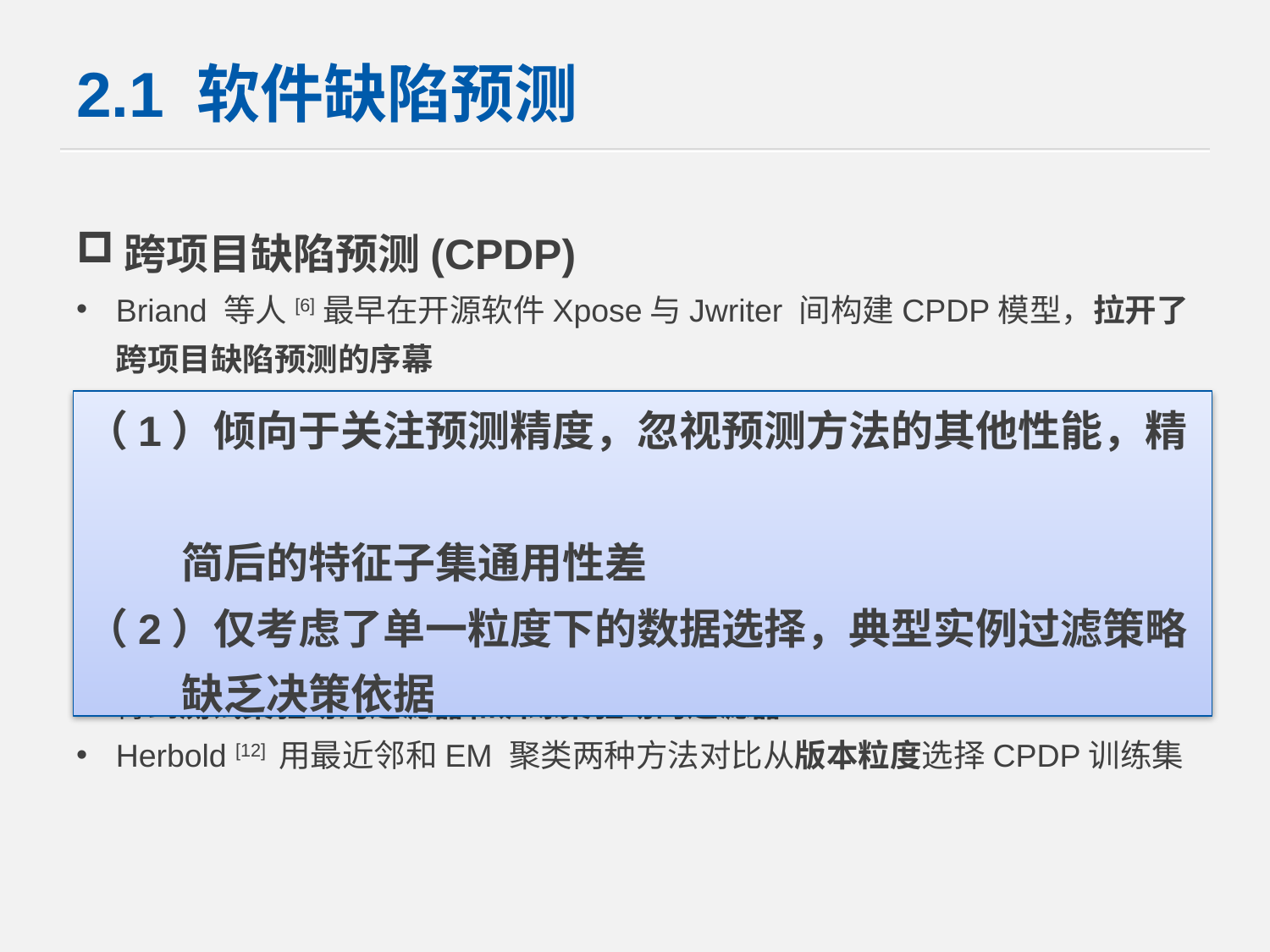

# 2.1 软件缺陷预测
跨项目缺陷预测(CPDP)
Briand 等人[6]最早在开源软件Xpose与Jwriter 间构建CPDP模型，拉开了跨项目缺陷预测的序幕
Zimmermann等人[7]从数据、领域、过程方面构建大规模实验验证CPDP，发现效果一般，且项目间不具对称性
Rahman等人[8]从成本敏感性角度分析CPDP模型，发现效果改进显著
He等人[9]在多种分类器下详细验证了CPDP的可行性，并分析了CPDP中采用开源软件在私有软件预测中应用
Turan等人[10]、Peter等人[11]从训练实例的选择角度提出改进CPDP方法，得到测试集驱动的过滤器和训练集驱动的过滤器
Herbold [12] 用最近邻和EM 聚类两种方法对比从版本粒度选择CPDP训练集

（1）倾向于关注预测精度，忽视预测方法的其他性能，精
         简后的特征子集通用性差
（2）仅考虑了单一粒度下的数据选择，典型实例过滤策略
         缺乏决策依据